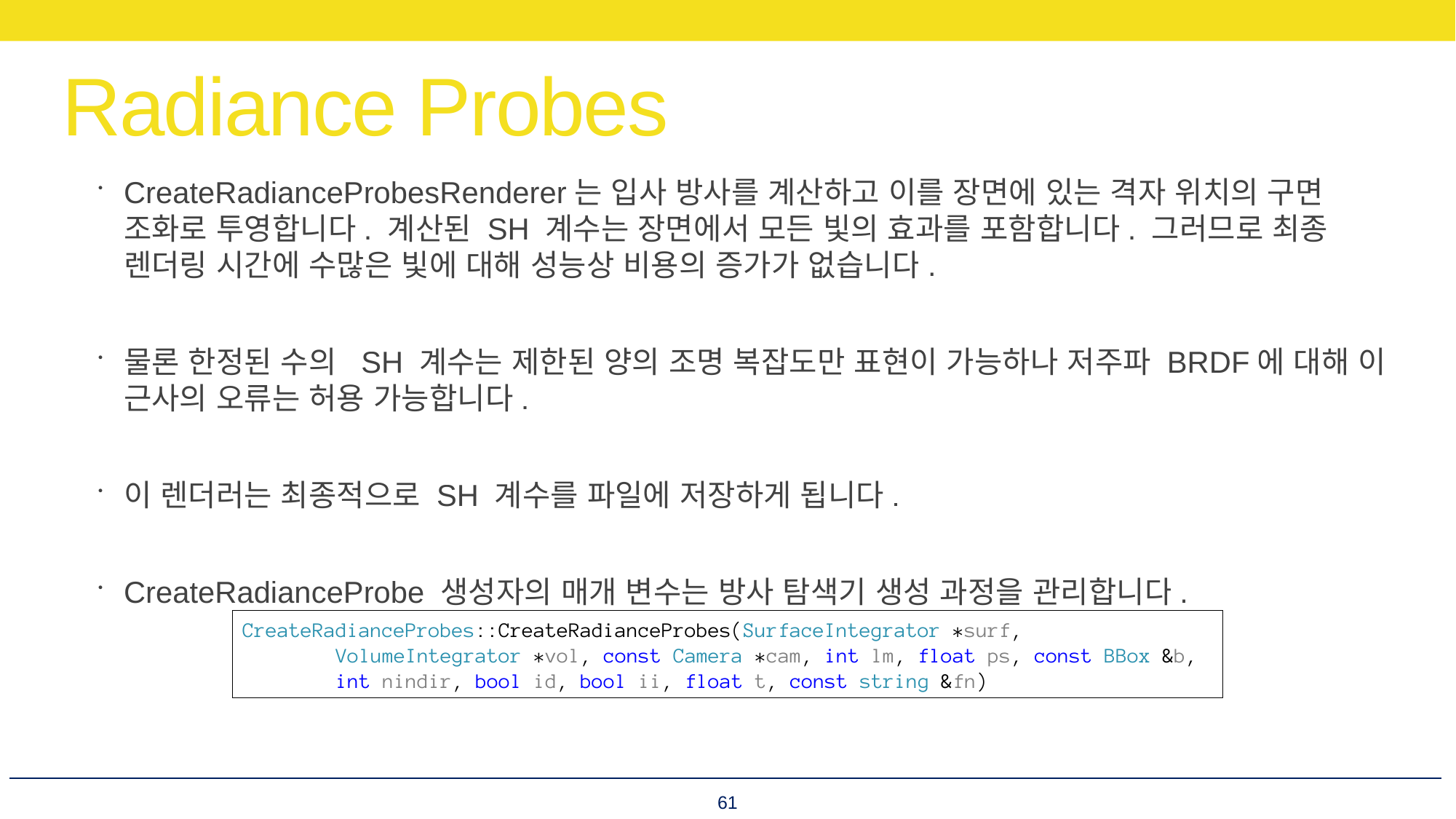

# Radiance Probes
CreateRadianceProbesRenderer는 입사 방사를 계산하고 이를 장면에 있는 격자 위치의 구면 조화로 투영합니다. 계산된 SH 계수는 장면에서 모든 빛의 효과를 포함합니다. 그러므로 최종 렌더링 시간에 수많은 빛에 대해 성능상 비용의 증가가 없습니다.

물론 한정된 수의  SH 계수는 제한된 양의 조명 복잡도만 표현이 가능하나 저주파 BRDF에 대해 이 근사의 오류는 허용 가능합니다.

이 렌더러는 최종적으로 SH 계수를 파일에 저장하게 됩니다.

CreateRadianceProbe 생성자의 매개 변수는 방사 탐색기 생성 과정을 관리합니다.

CreateRadianceProbes::CreateRadianceProbes(SurfaceIntegrator *surf,
        VolumeIntegrator *vol, const Camera *cam, int lm, float ps, const BBox &b,
        int nindir, bool id, bool ii, float t, const string &fn)
61